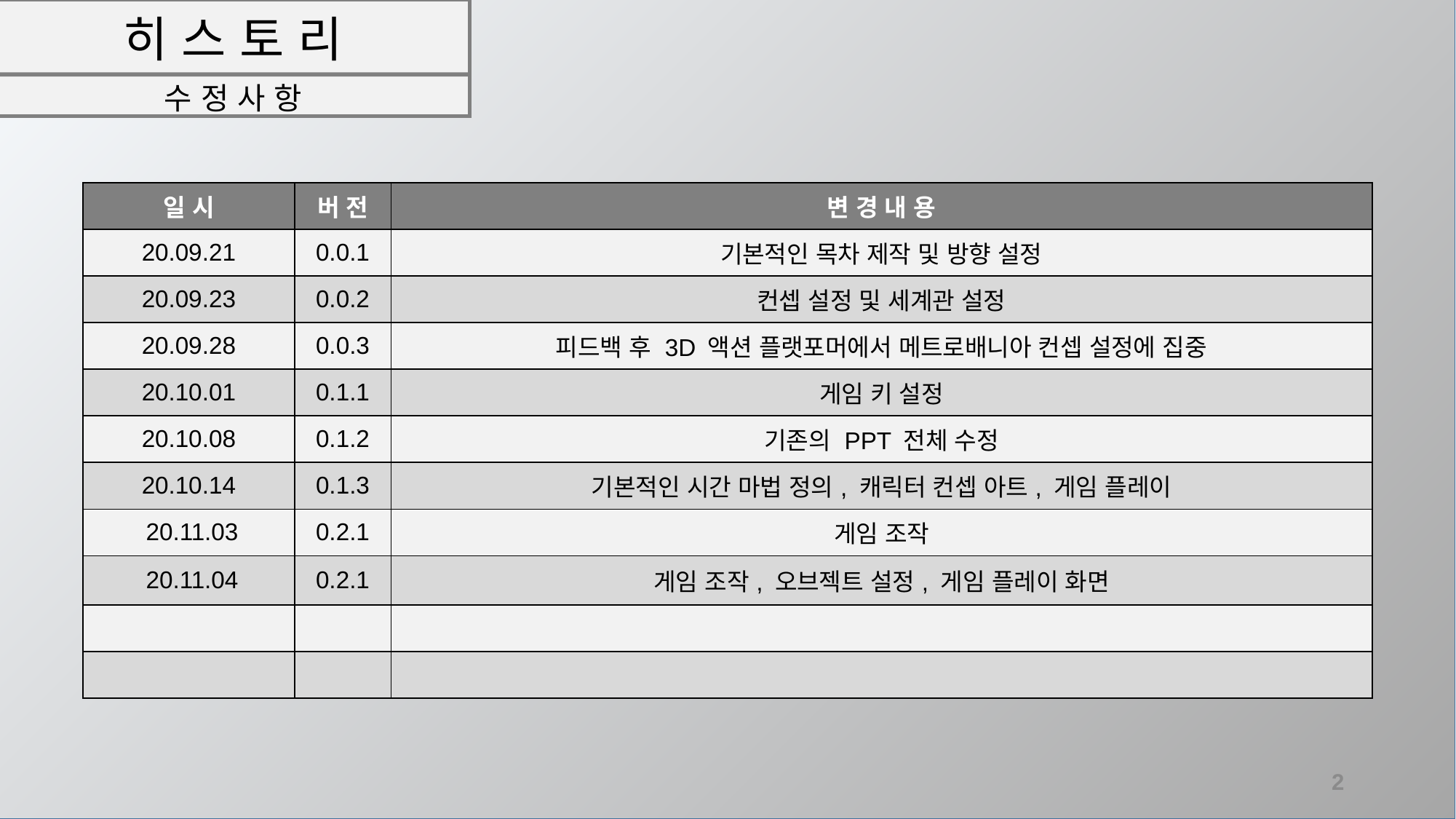

# 히 스 토 리
수 정 사 항
| 일 시 | 버 전 | 변 경 내 용 |
| --- | --- | --- |
| 20.09.21 | 0.0.1 | 기본적인 목차 제작 및 방향 설정 |
| 20.09.23 | 0.0.2 | 컨셉 설정 및 세계관 설정 |
| 20.09.28 | 0.0.3 | 피드백 후 3D 액션 플랫포머에서 메트로배니아 컨셉 설정에 집중 |
| 20.10.01 | 0.1.1 | 게임 키 설정 |
| 20.10.08 | 0.1.2 | 기존의 PPT 전체 수정 |
| 20.10.14 | 0.1.3 | 기본적인 시간 마법 정의, 캐릭터 컨셉 아트, 게임 플레이 |
| 20.11.03 | 0.2.1 | 게임 조작 |
| 20.11.04 | 0.2.1 | 게임 조작, 오브젝트 설정, 게임 플레이 화면 |
|  |  |  |
|  |  |  |
2